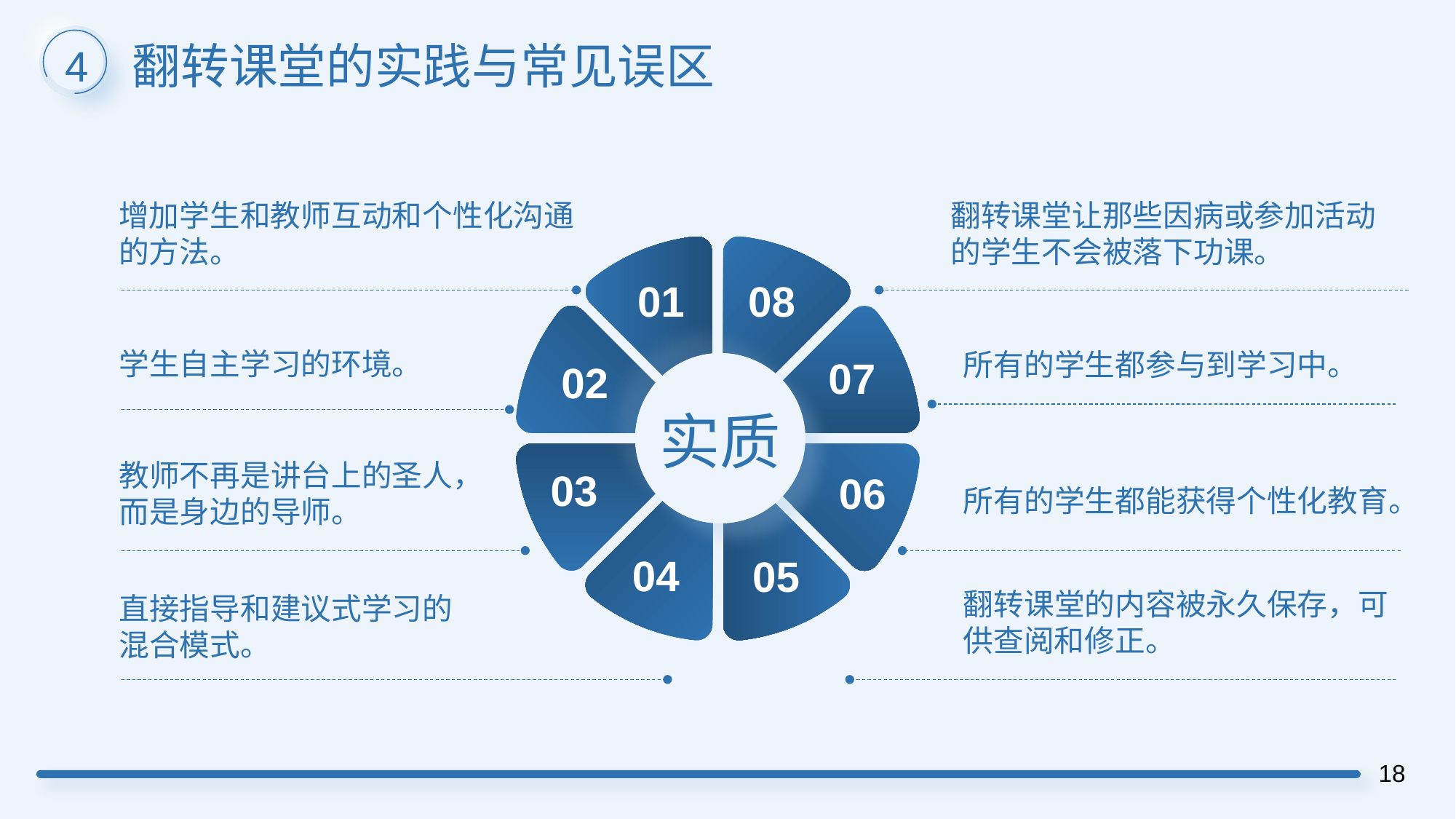

翻转课堂的实践与常见误区
4
增加学生和教师互动和个性化沟通的方法。
翻转课堂让那些因病或参加活动的学生不会被落下功课。

01
08
学生自主学习的环境。
所有的学生都参与到学习中。
07
02

实质
教师不再是讲台上的圣人，而是身边的导师。
03
06
所有的学生都能获得个性化教育。
04
05
翻转课堂的内容被永久保存，可供查阅和修正。
直接指导和建议式学习的混合模式。